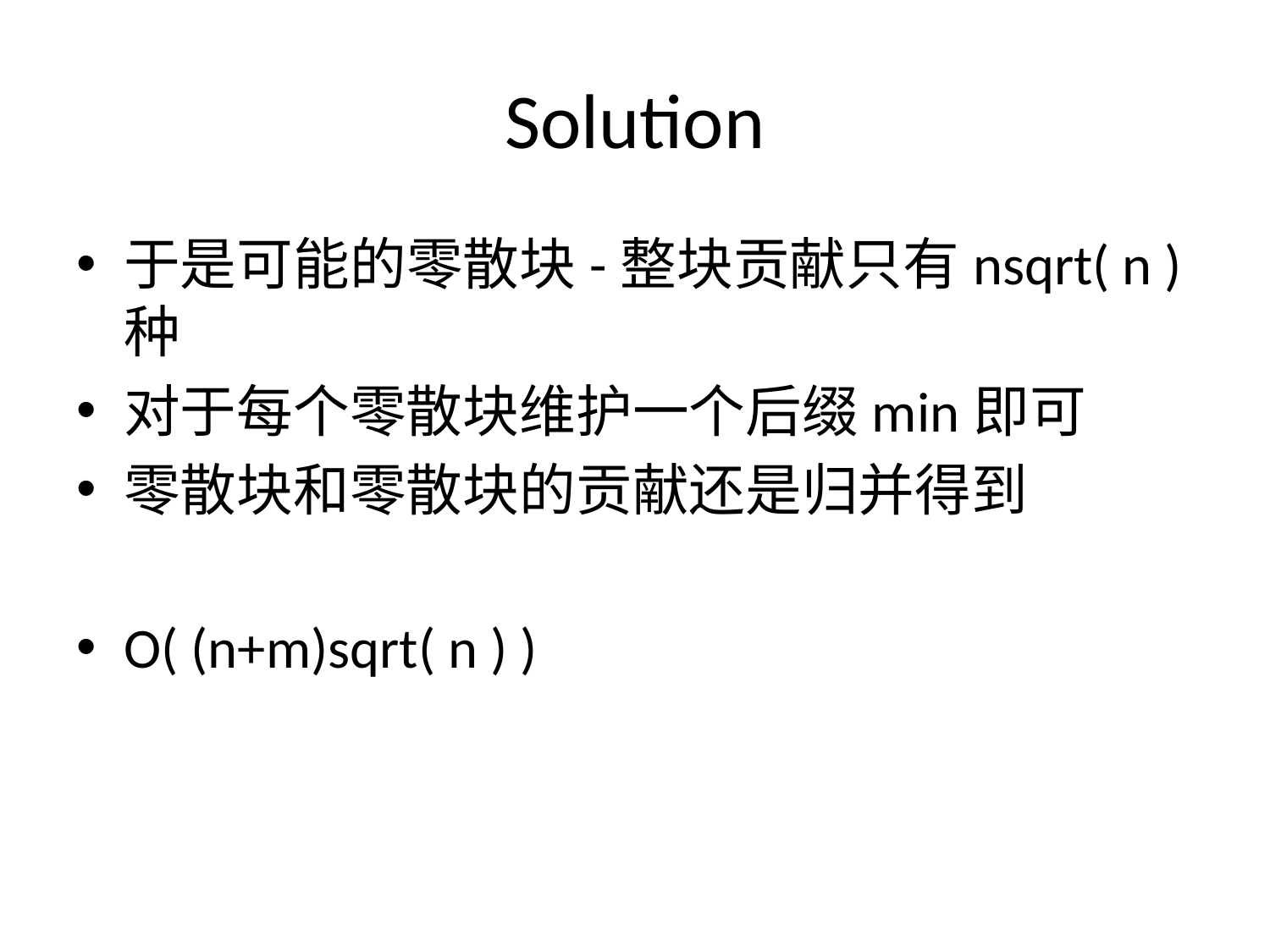

# Solution
于是可能的零散块-整块贡献只有nsqrt( n )种
对于每个零散块维护一个后缀min即可
零散块和零散块的贡献还是归并得到

O( (n+m)sqrt( n ) )